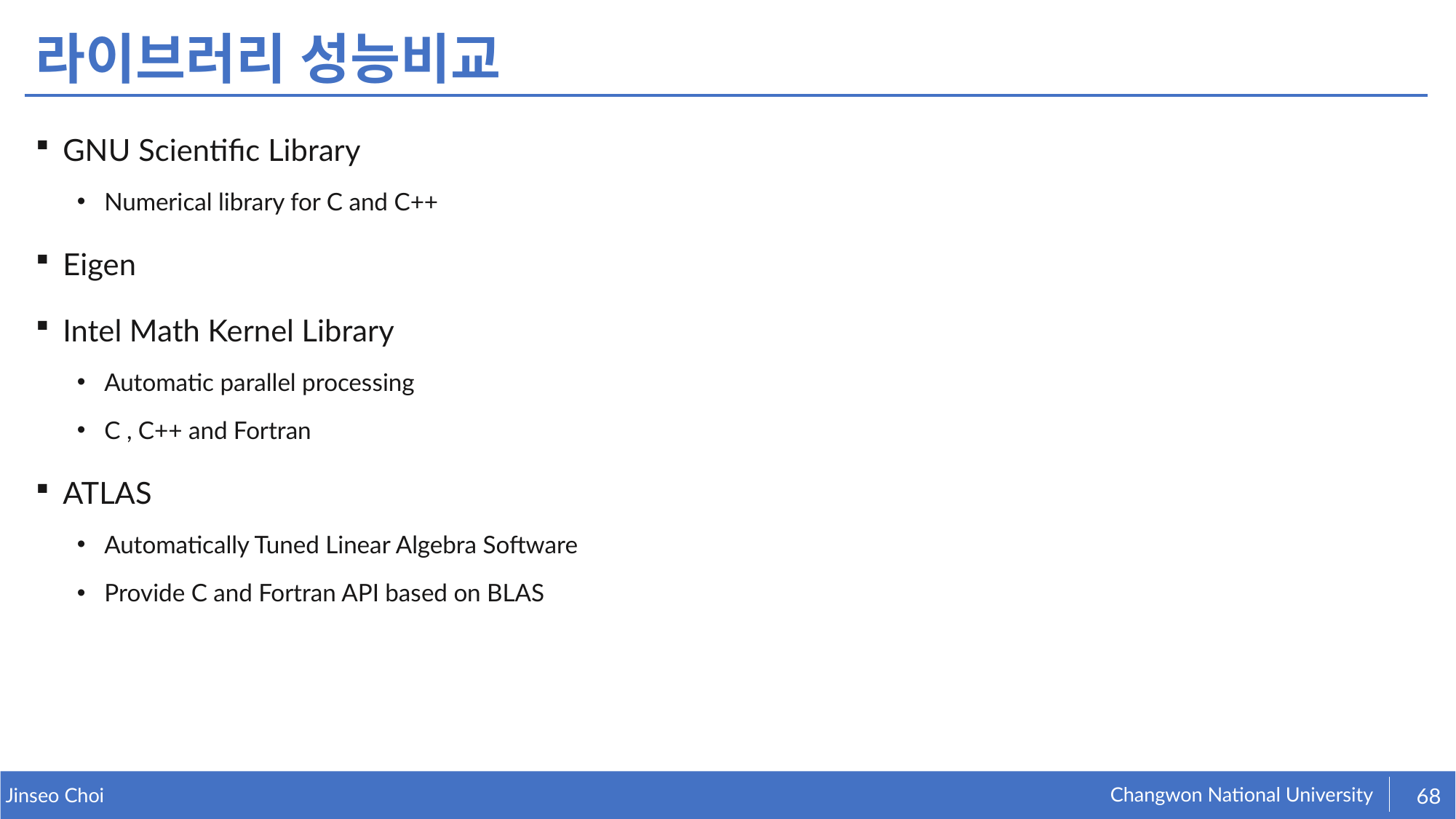

# 라이브러리 성능비교
GNU Scientific Library
Numerical library for C and C++
Eigen
Intel Math Kernel Library
Automatic parallel processing
C , C++ and Fortran
ATLAS
Automatically Tuned Linear Algebra Software
Provide C and Fortran API based on BLAS

68